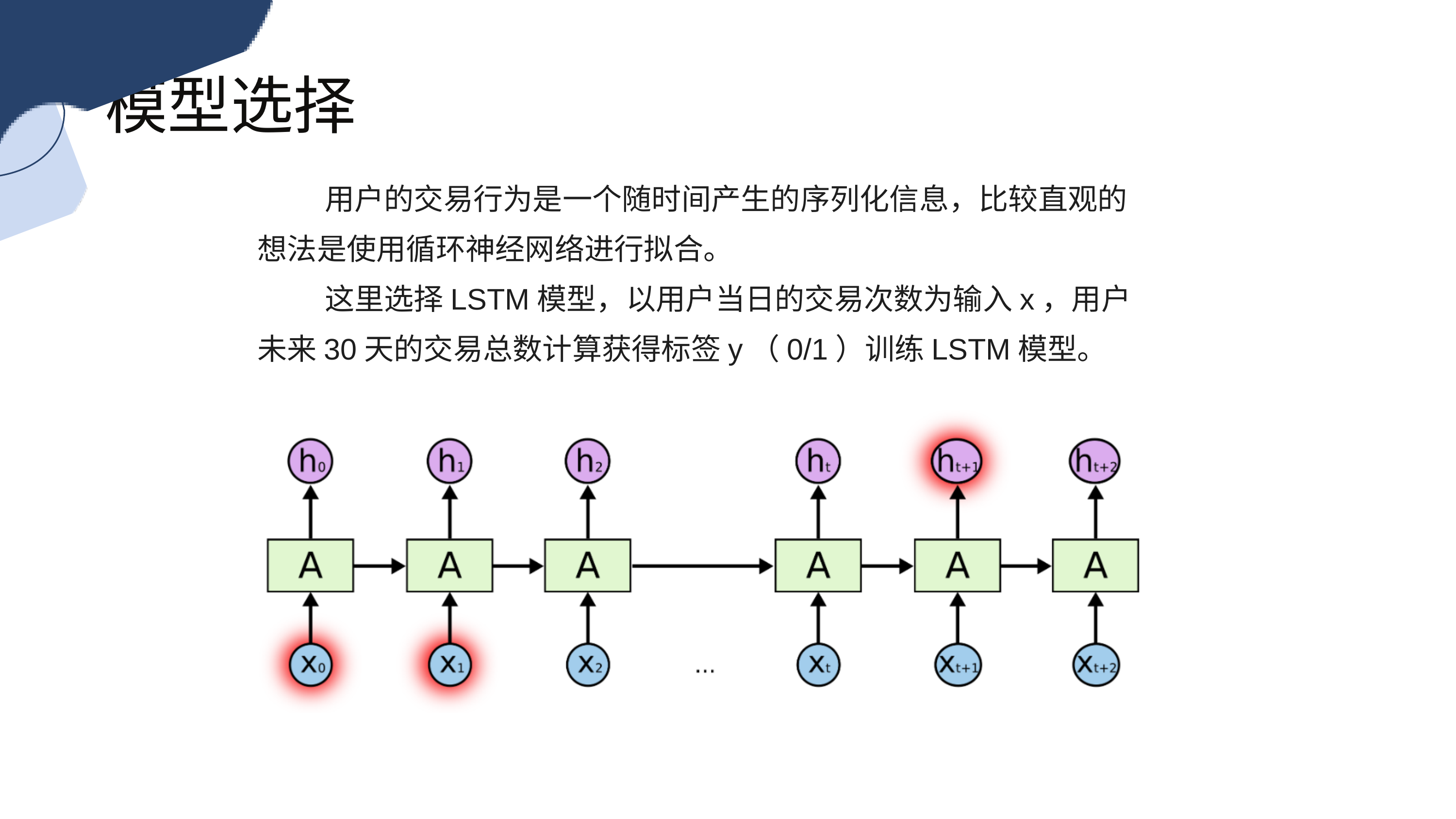

模型选择
         用户的交易行为是一个随时间产生的序列化信息，比较直观的想法是使用循环神经网络进行拟合。
         这里选择LSTM模型，以用户当日的交易次数为输入x，用户未来30天的交易总数计算获得标签y（0/1）训练LSTM模型。